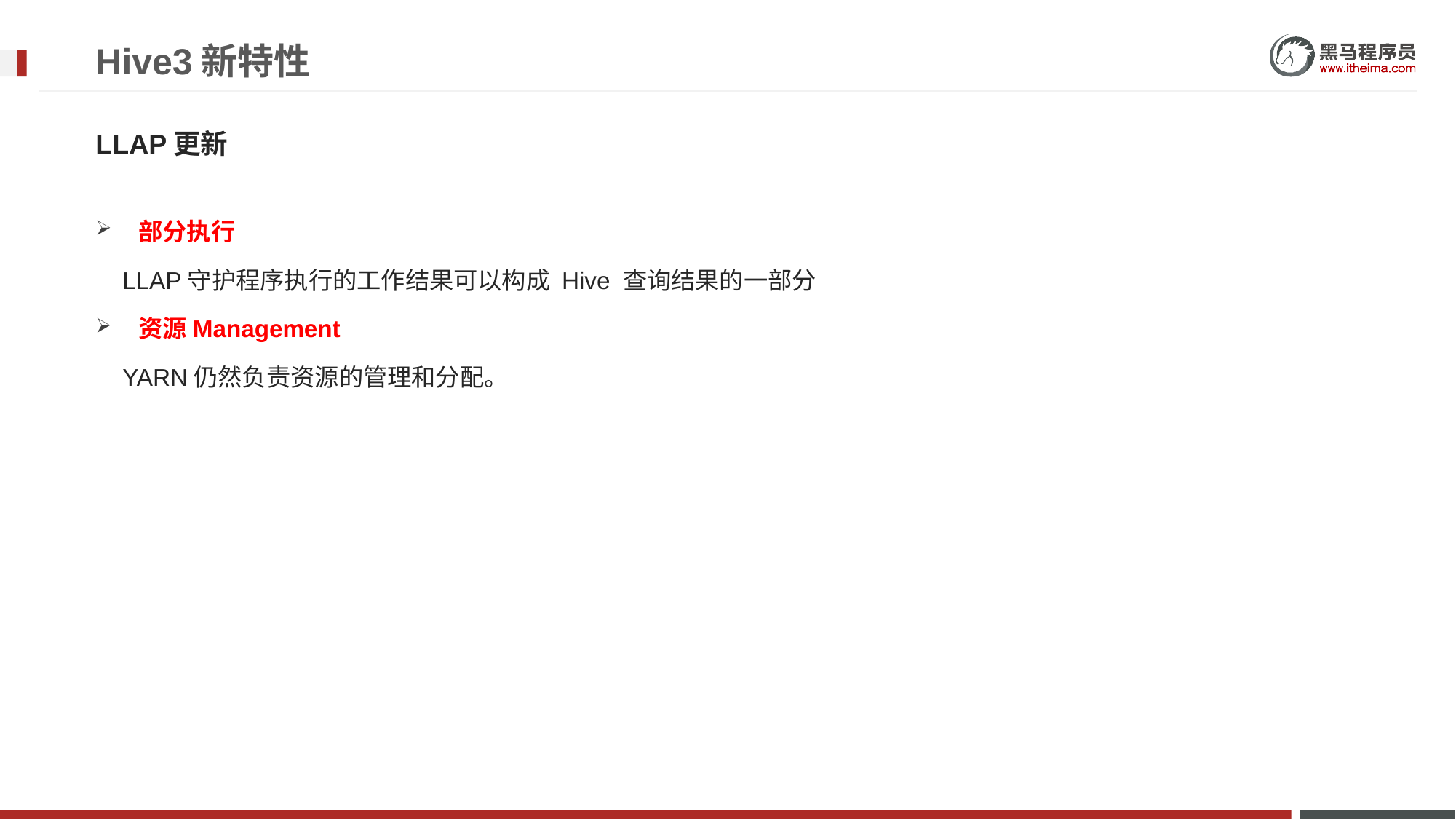

# Hive3新特性
LLAP更新
部分执行
    LLAP守护程序执行的工作结果可以构成 Hive 查询结果的一部分
资源Management
    YARN仍然负责资源的管理和分配。